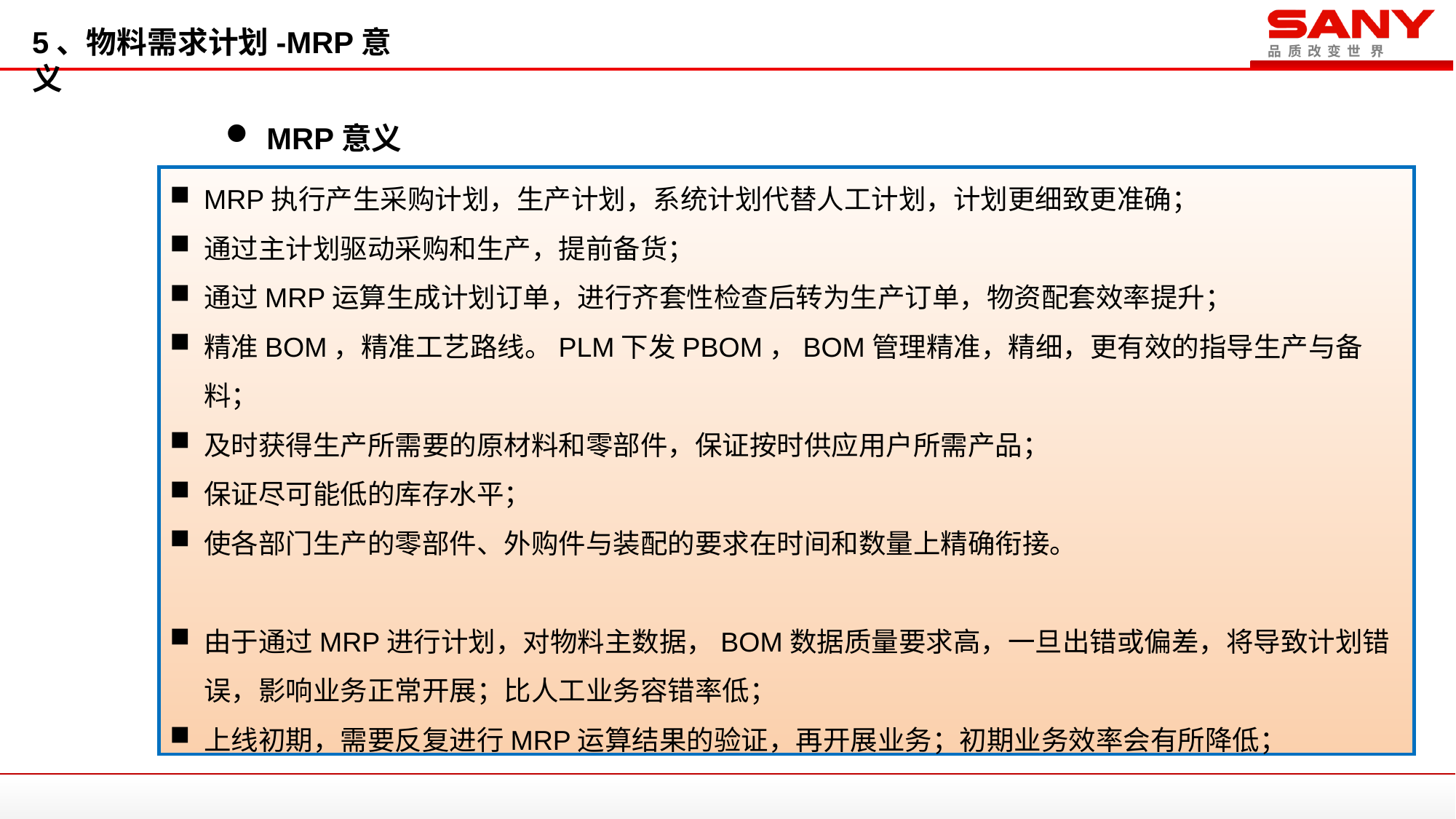

5、物料需求计划-MRP意义
MRP意义
MRP执行产生采购计划，生产计划，系统计划代替人工计划，计划更细致更准确；
通过主计划驱动采购和生产，提前备货；
通过MRP运算生成计划订单，进行齐套性检查后转为生产订单，物资配套效率提升；
精准BOM，精准工艺路线。PLM下发PBOM，BOM管理精准，精细，更有效的指导生产与备料；
及时获得生产所需要的原材料和零部件，保证按时供应用户所需产品；
保证尽可能低的库存水平；
使各部门生产的零部件、外购件与装配的要求在时间和数量上精确衔接。

由于通过MRP进行计划，对物料主数据，BOM数据质量要求高，一旦出错或偏差，将导致计划错误，影响业务正常开展；比人工业务容错率低；
上线初期，需要反复进行MRP运算结果的验证，再开展业务；初期业务效率会有所降低；